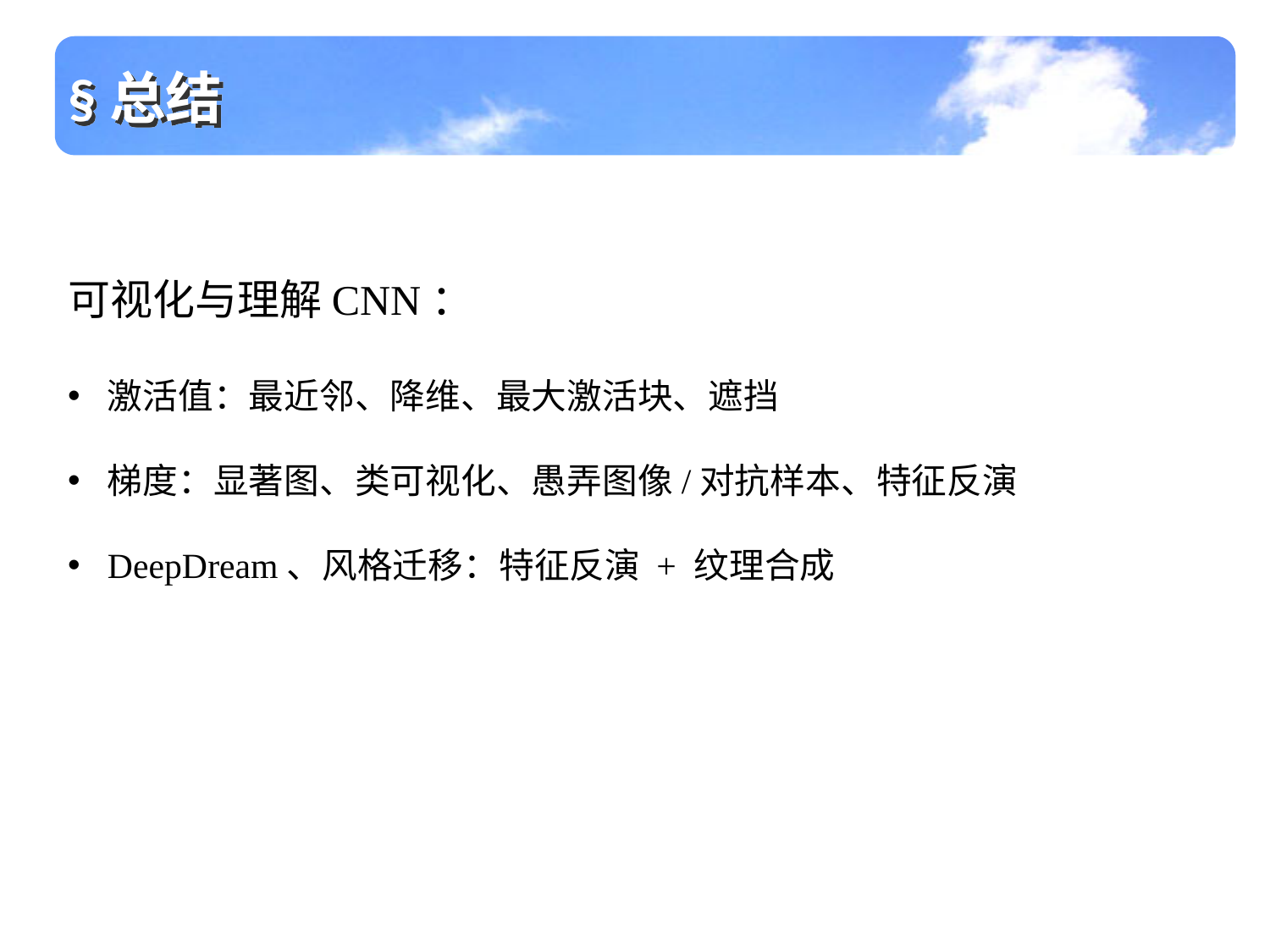

§总结
可视化与理解CNN：

激活值：最近邻、降维、最大激活块、遮挡

梯度：显著图、类可视化、愚弄图像/对抗样本、特征反演

DeepDream、风格迁移：特征反演 + 纹理合成